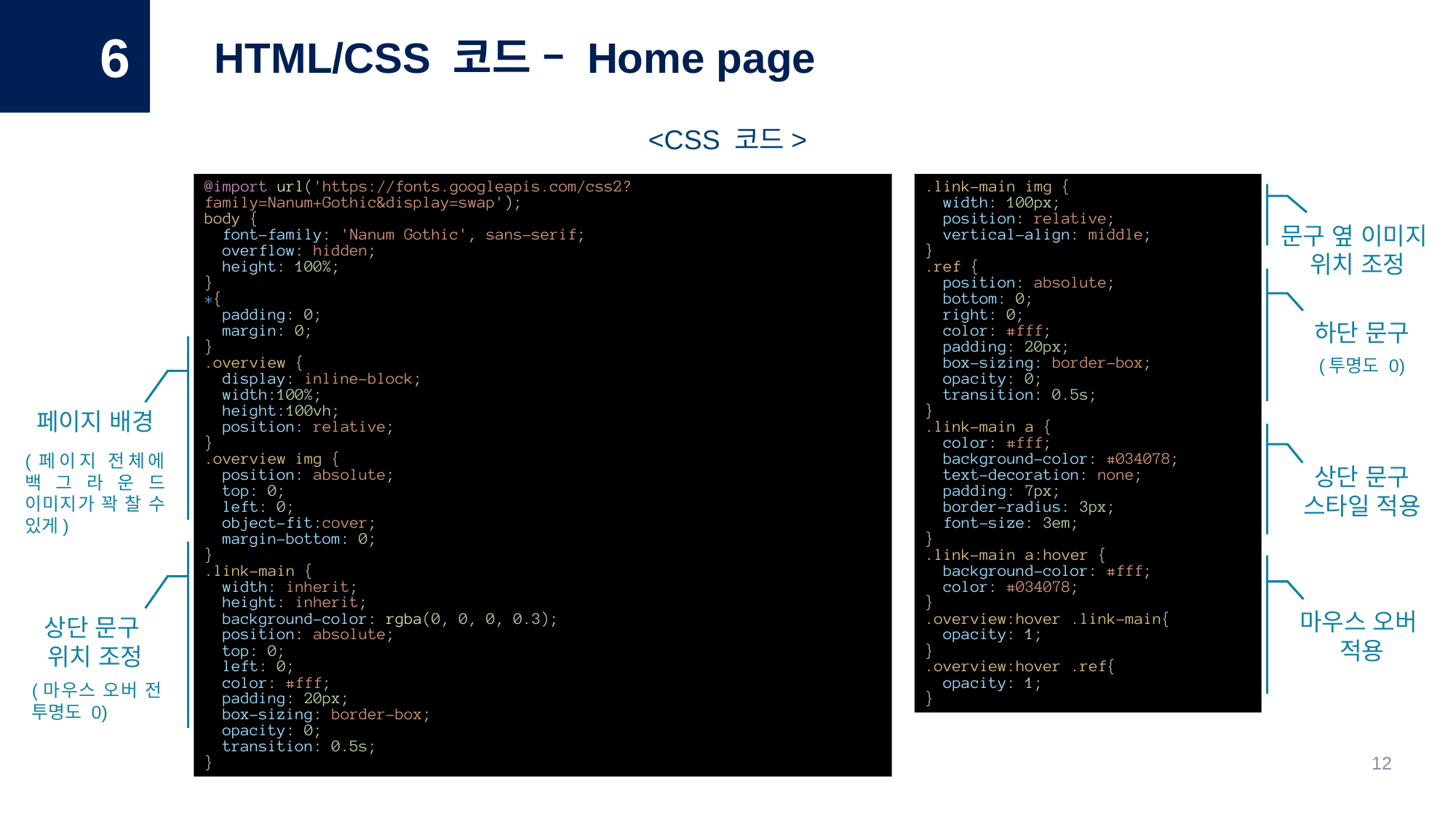

6
HTML/CSS 코드 – Home page
<CSS 코드>
@import url('https://fonts.googleapis.com/css2?family=Nanum+Gothic&display=swap');
body {
  font-family: 'Nanum Gothic', sans-serif;
  overflow: hidden;
  height: 100%;
}
*{
  padding: 0;
  margin: 0;
}
.overview {
  display: inline-block;
  width:100%;
  height:100vh;
  position: relative;
}
.overview img {
  position: absolute;
  top: 0;
  left: 0;
  object-fit:cover;
  margin-bottom: 0;
}
.link-main {
  width: inherit;
  height: inherit;
  background-color: rgba(0, 0, 0, 0.3);
  position: absolute;
  top: 0;
  left: 0;
  color: #fff;
  padding: 20px;
  box-sizing: border-box;
  opacity: 0;
  transition: 0.5s;
}
.link-main img {
  width: 100px;
  position: relative;
  vertical-align: middle;
}
.ref {
  position: absolute;
  bottom: 0;
  right: 0;
  color: #fff;
  padding: 20px;
  box-sizing: border-box;
  opacity: 0;
  transition: 0.5s;
}
.link-main a {
  color: #fff;
  background-color: #034078;
  text-decoration: none;
  padding: 7px;
  border-radius: 3px;
  font-size: 3em;
}
.link-main a:hover {
  background-color: #fff;
  color: #034078;
}
.overview:hover .link-main{
  opacity: 1;
}
.overview:hover .ref{
  opacity: 1;
}

문구 옆 이미지
위치 조정

하단 문구

(투명도 0)
페이지 배경

(페이지 전체에 백그라운드 이미지가 꽉 찰 수 있게)
상단 문구
스타일 적용

마우스 오버
적용
상단 문구
위치 조정
(마우스 오버 전 투명도 0)
12